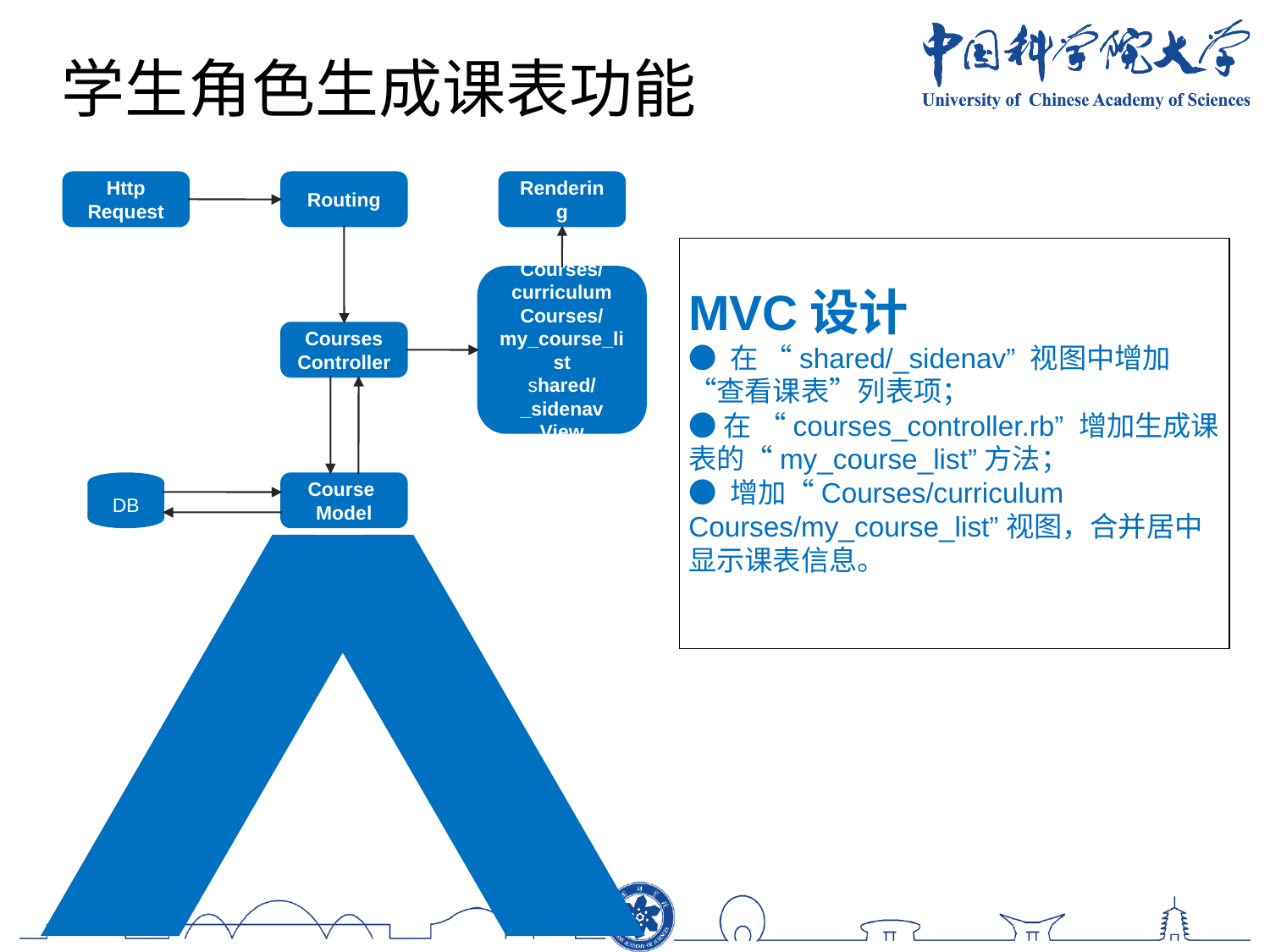

学生角色生成课表功能
Http Request
Routing
Rendering

Courses/curriculum
Courses/my_course_list
shared/_sidenav
View
Courses
Controller

DB
Course  Model

MVC设计
● 在 “shared/_sidenav” 视图中增加“查看课表”列表项；
●在 “courses_controller.rb” 增加生成课表的“my_course_list”方法；
● 增加“Courses/curriculum
Courses/my_course_list”视图，合并居中显示课表信息。